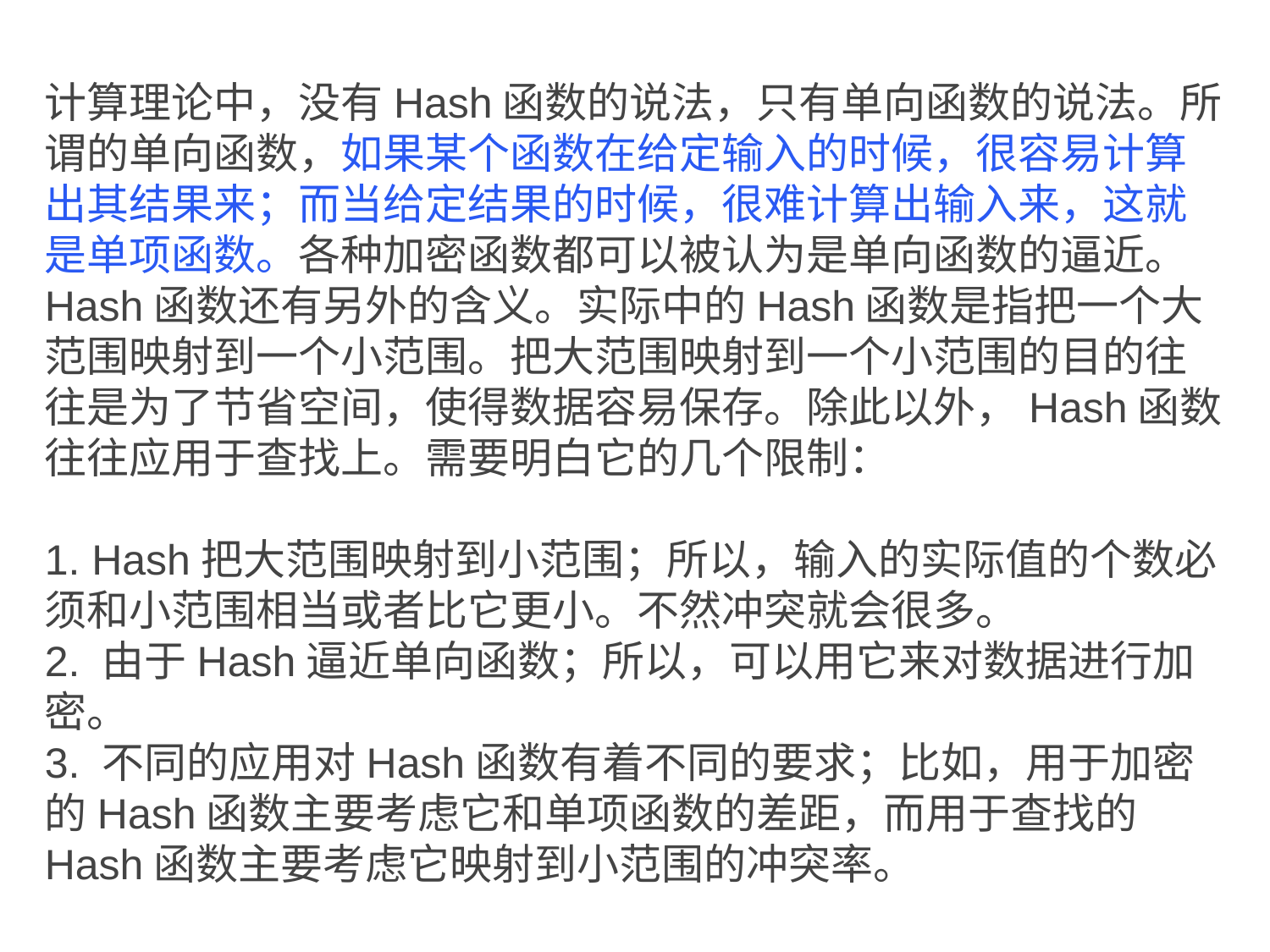

计算理论中，没有Hash函数的说法，只有单向函数的说法。所谓的单向函数，如果某个函数在给定输入的时候，很容易计算出其结果来；而当给定结果的时候，很难计算出输入来，这就是单项函数。各种加密函数都可以被认为是单向函数的逼近。Hash函数还有另外的含义。实际中的Hash函数是指把一个大范围映射到一个小范围。把大范围映射到一个小范围的目的往往是为了节省空间，使得数据容易保存。除此以外，Hash函数往往应用于查找上。需要明白它的几个限制：

1. Hash把大范围映射到小范围；所以，输入的实际值的个数必须和小范围相当或者比它更小。不然冲突就会很多。
2. 由于Hash逼近单向函数；所以，可以用它来对数据进行加密。
3. 不同的应用对Hash函数有着不同的要求；比如，用于加密的Hash函数主要考虑它和单项函数的差距，而用于查找的Hash函数主要考虑它映射到小范围的冲突率。